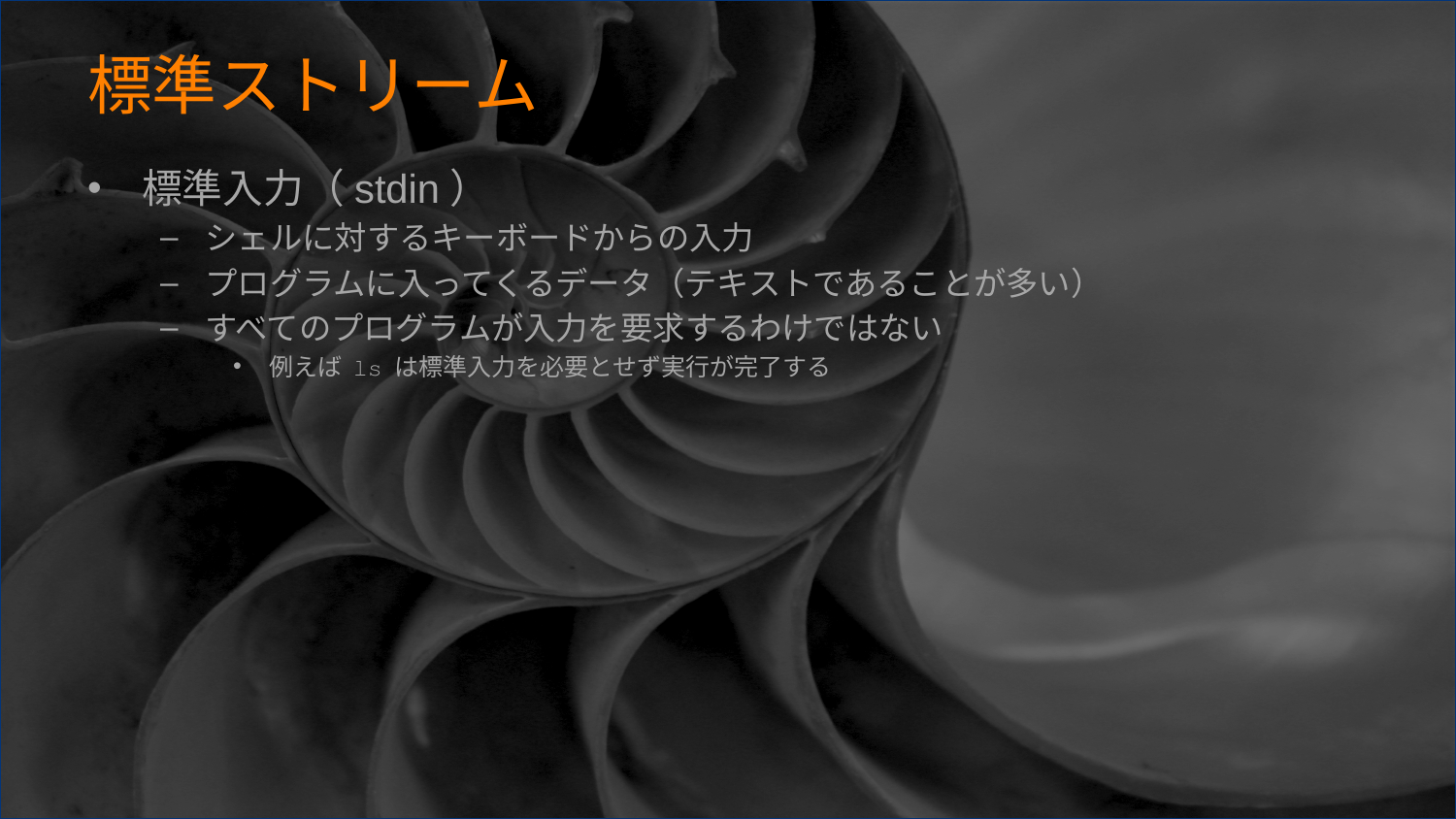

# 標準ストリーム
標準入力（stdin）
シェルに対するキーボードからの入力
プログラムに入ってくるデータ（テキストであることが多い）
すべてのプログラムが入力を要求するわけではない
例えば ls は標準入力を必要とせず実行が完了する